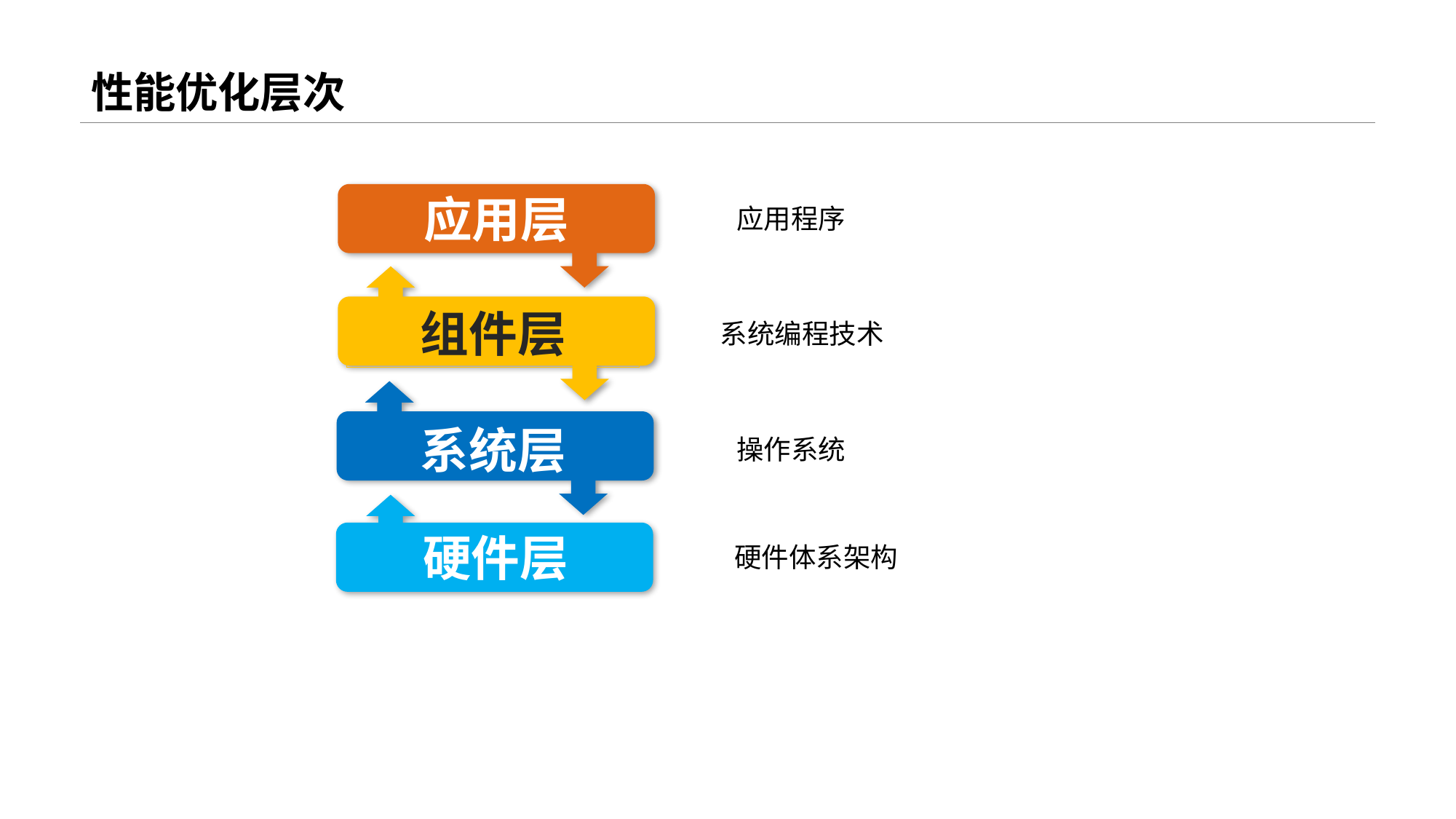

# 性能优化层次
应用层

组件层

系统层

硬件层
应用程序
系统编程技术
操作系统
硬件体系架构
3